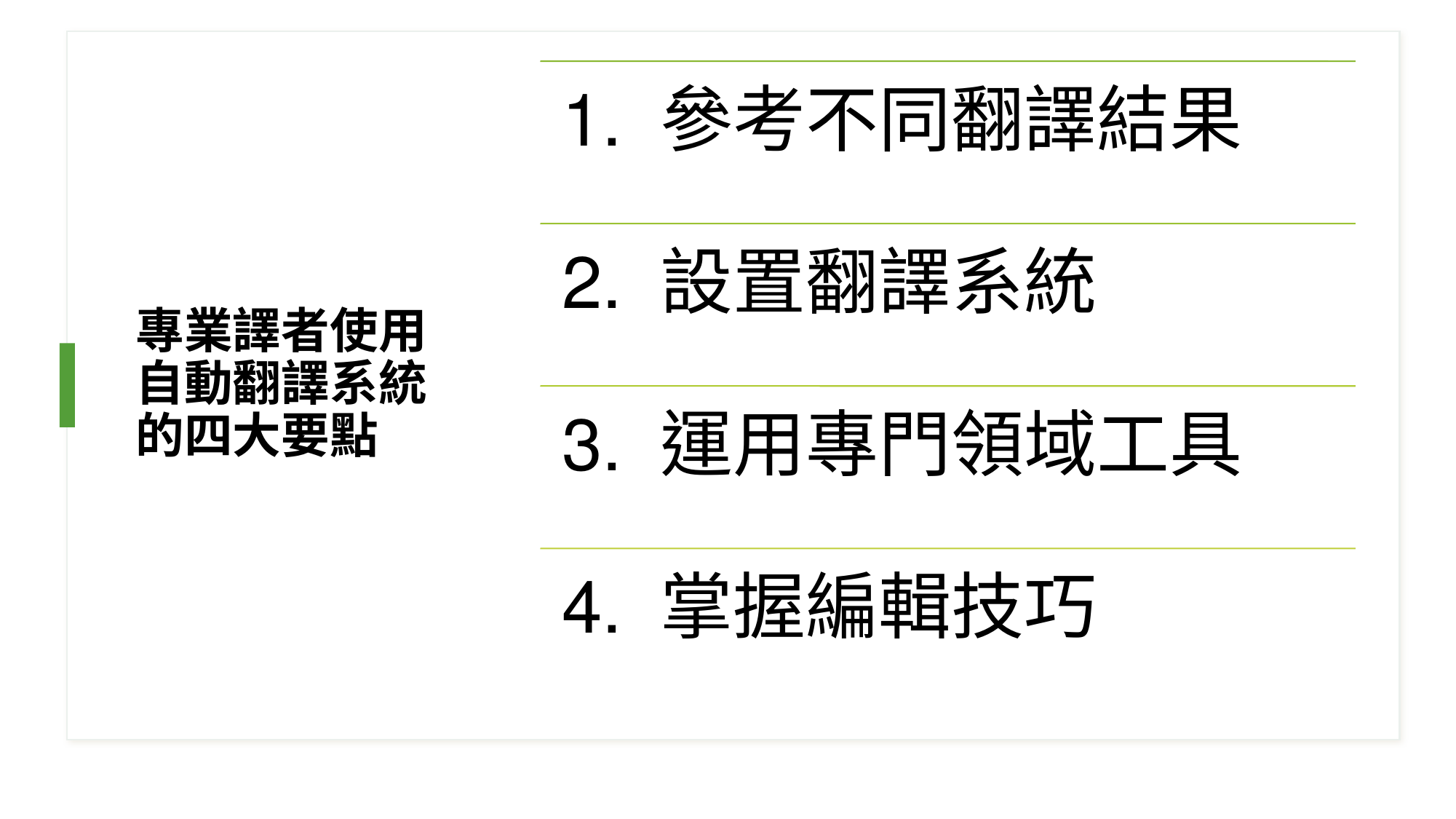

# 專業譯者使用自動翻譯系統的四大要點
1. 參考不同翻譯結果
2. 設置翻譯系統
3. 運用專門領域工具
4. 掌握編輯技巧